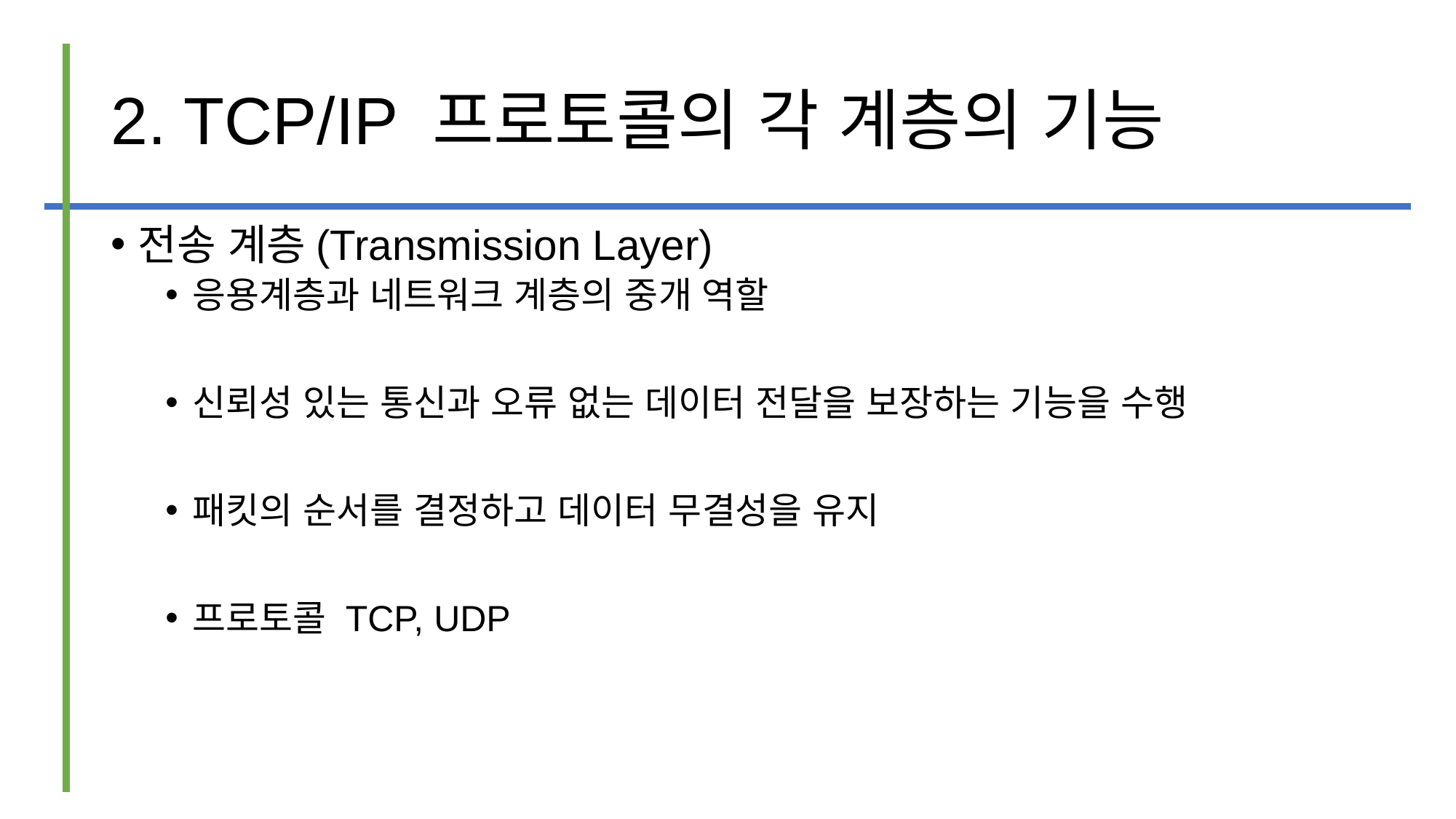

# 2. TCP/IP 프로토콜의 각 계층의 기능
전송 계층(Transmission Layer)
응용계층과 네트워크 계층의 중개 역할

신뢰성 있는 통신과 오류 없는 데이터 전달을 보장하는 기능을 수행

패킷의 순서를 결정하고 데이터 무결성을 유지

프로토콜 TCP, UDP